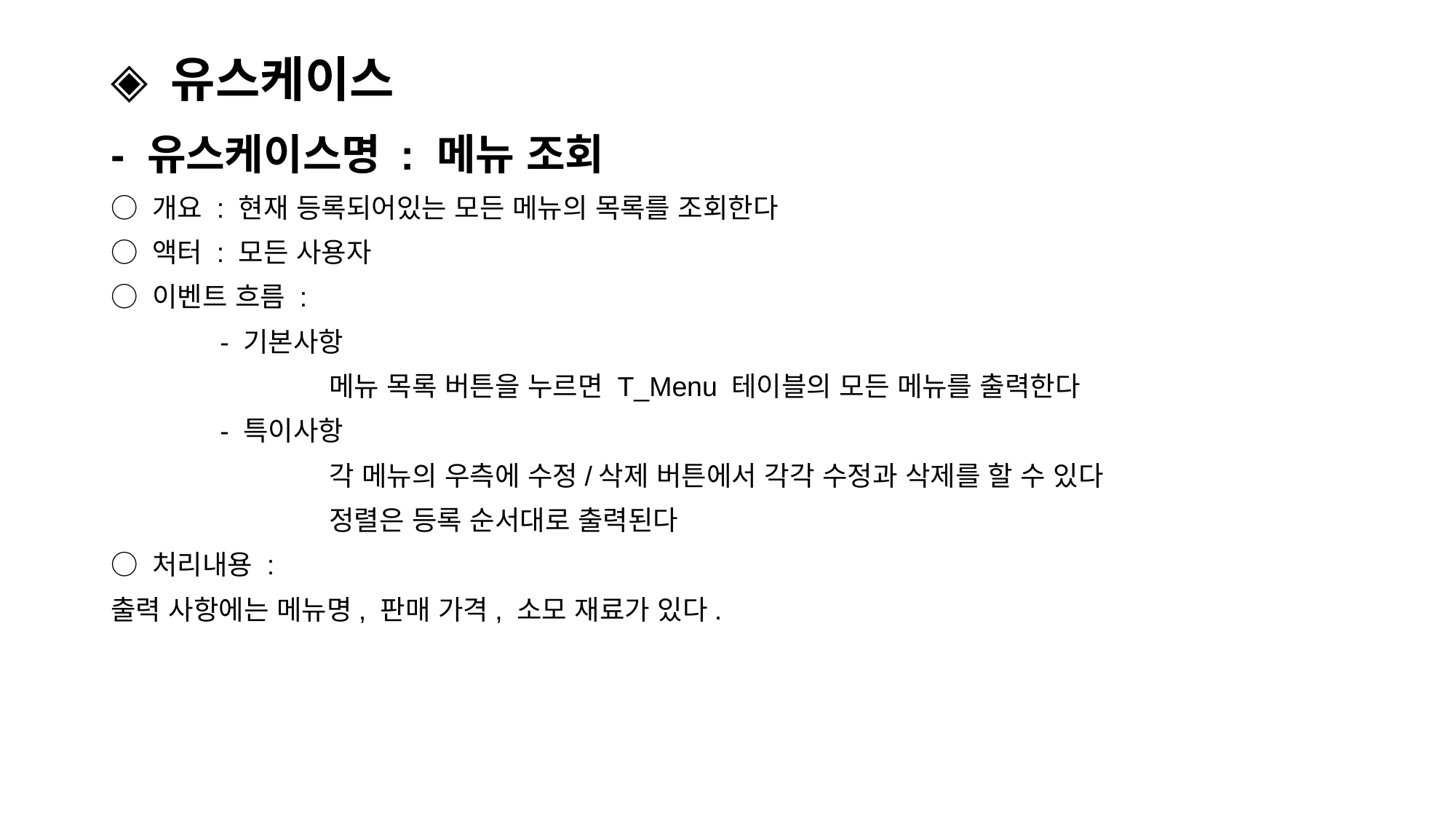

# ◈ 유스케이스
- 유스케이스명 : 메뉴 조회
○ 개요 : 현재 등록되어있는 모든 메뉴의 목록를 조회한다
○ 액터 : 모든 사용자
○ 이벤트 흐름 :
	- 기본사항
		메뉴 목록 버튼을 누르면 T_Menu 테이블의 모든 메뉴를 출력한다
	- 특이사항
		각 메뉴의 우측에 수정/삭제 버튼에서 각각 수정과 삭제를 할 수 있다
		정렬은 등록 순서대로 출력된다
○ 처리내용 :
출력 사항에는 메뉴명, 판매 가격, 소모 재료가 있다.